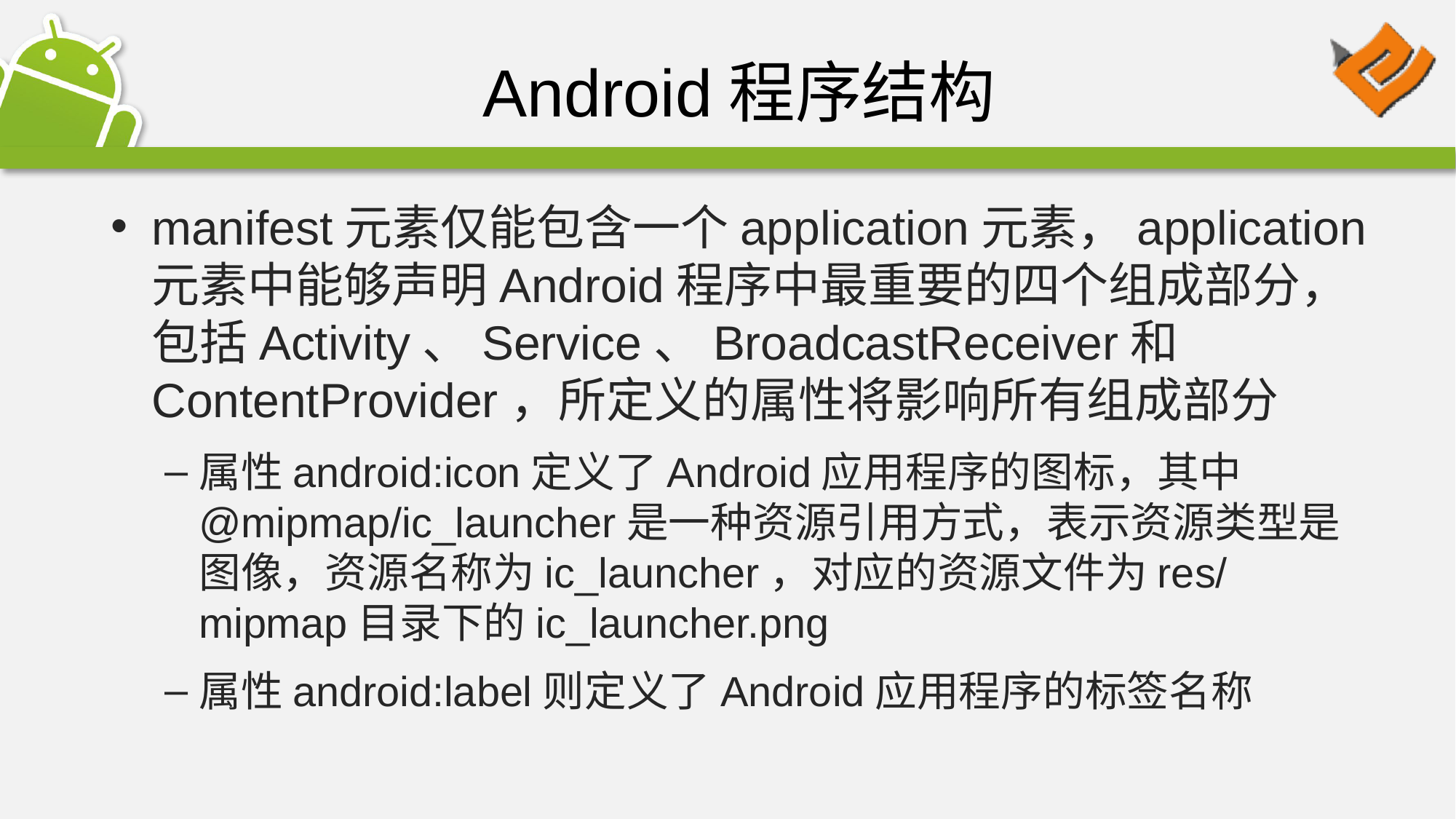

# Android程序结构
manifest元素仅能包含一个application元素，application元素中能够声明Android程序中最重要的四个组成部分，包括Activity、Service、BroadcastReceiver和ContentProvider，所定义的属性将影响所有组成部分
属性android:icon定义了Android应用程序的图标，其中@mipmap/ic_launcher是一种资源引用方式，表示资源类型是图像，资源名称为ic_launcher，对应的资源文件为res/mipmap目录下的ic_launcher.png
属性android:label则定义了Android应用程序的标签名称